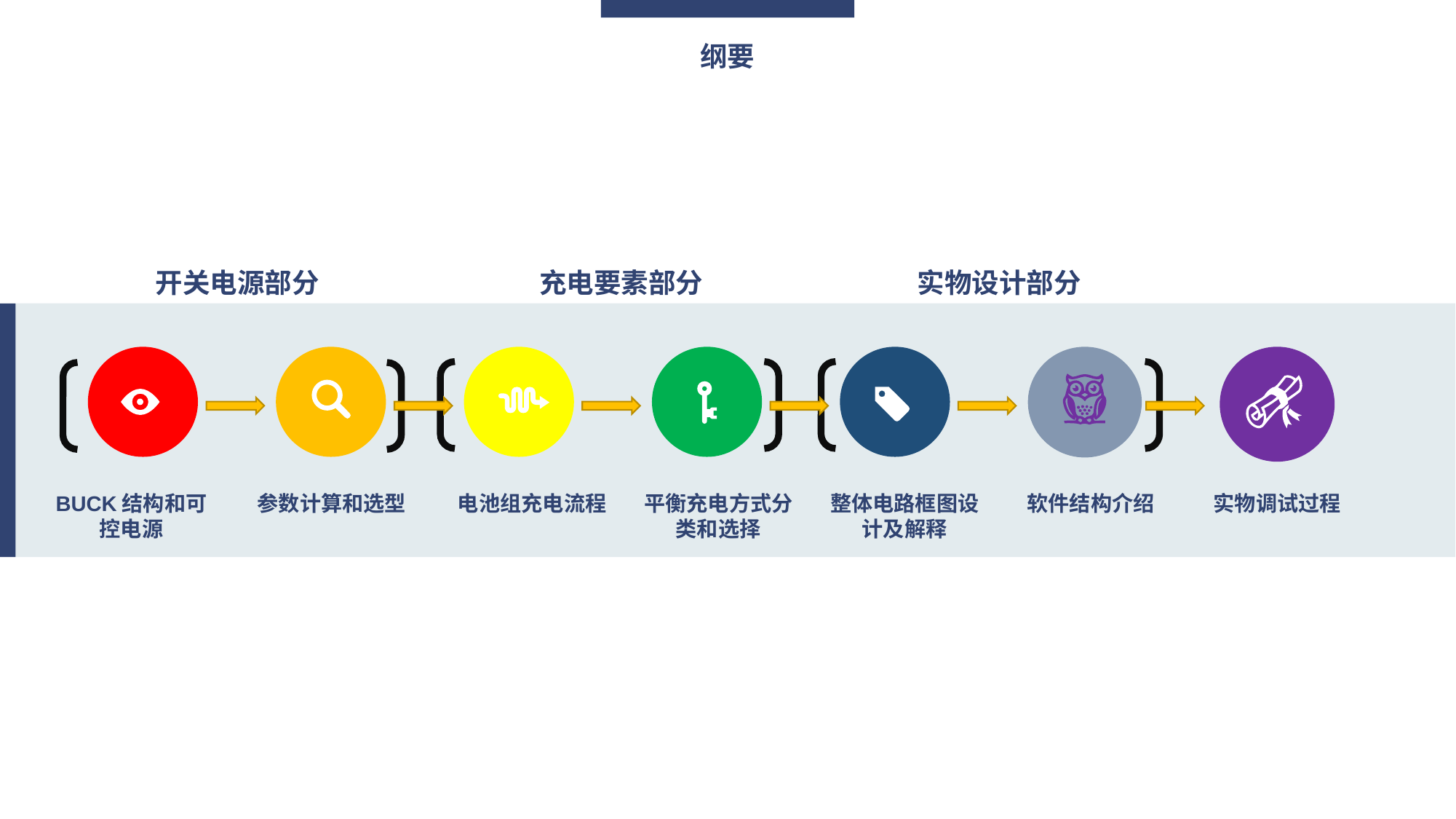

纲要
开关电源部分
充电要素部分
实物设计部分

BUCK结构和可控电源
参数计算和选型
电池组充电流程
平衡充电方式分类和选择
整体电路框图设计及解释
软件结构介绍
实物调试过程